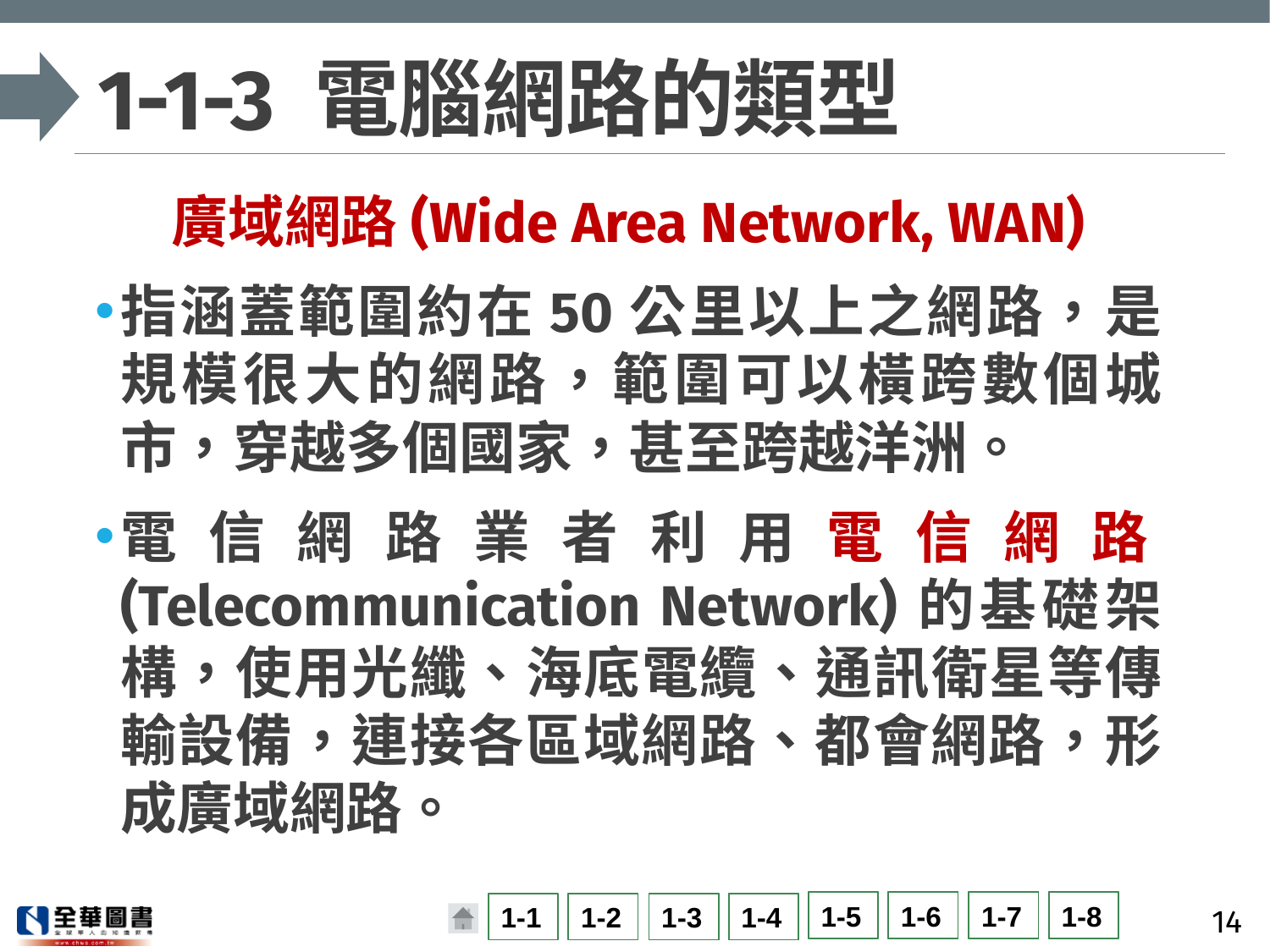

# 1-1-3 電腦網路的類型
廣域網路(Wide Area Network, WAN)
指涵蓋範圍約在50公里以上之網路，是規模很大的網路，範圍可以橫跨數個城市，穿越多個國家，甚至跨越洋洲。
電信網路業者利用電信網路(Telecommunication Network)的基礎架構，使用光纖、海底電纜、通訊衛星等傳輸設備，連接各區域網路、都會網路，形成廣域網路。
14